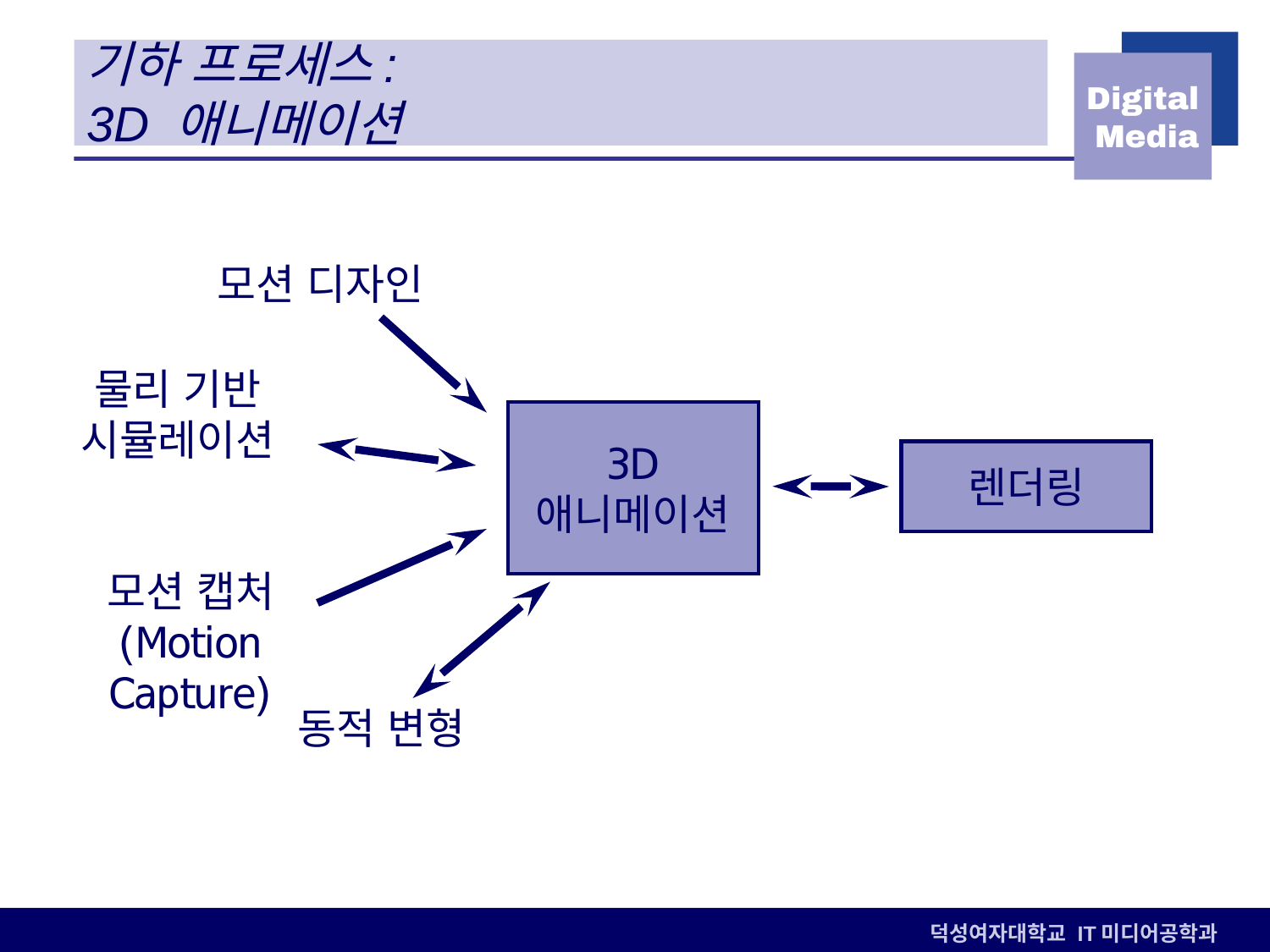

# 기하 프로세스: 3D 애니메이션
모션 디자인

물리 기반 시뮬레이션
3D
애니메이션
렌더링

모션 캡처
(Motion
Capture)

동적 변형